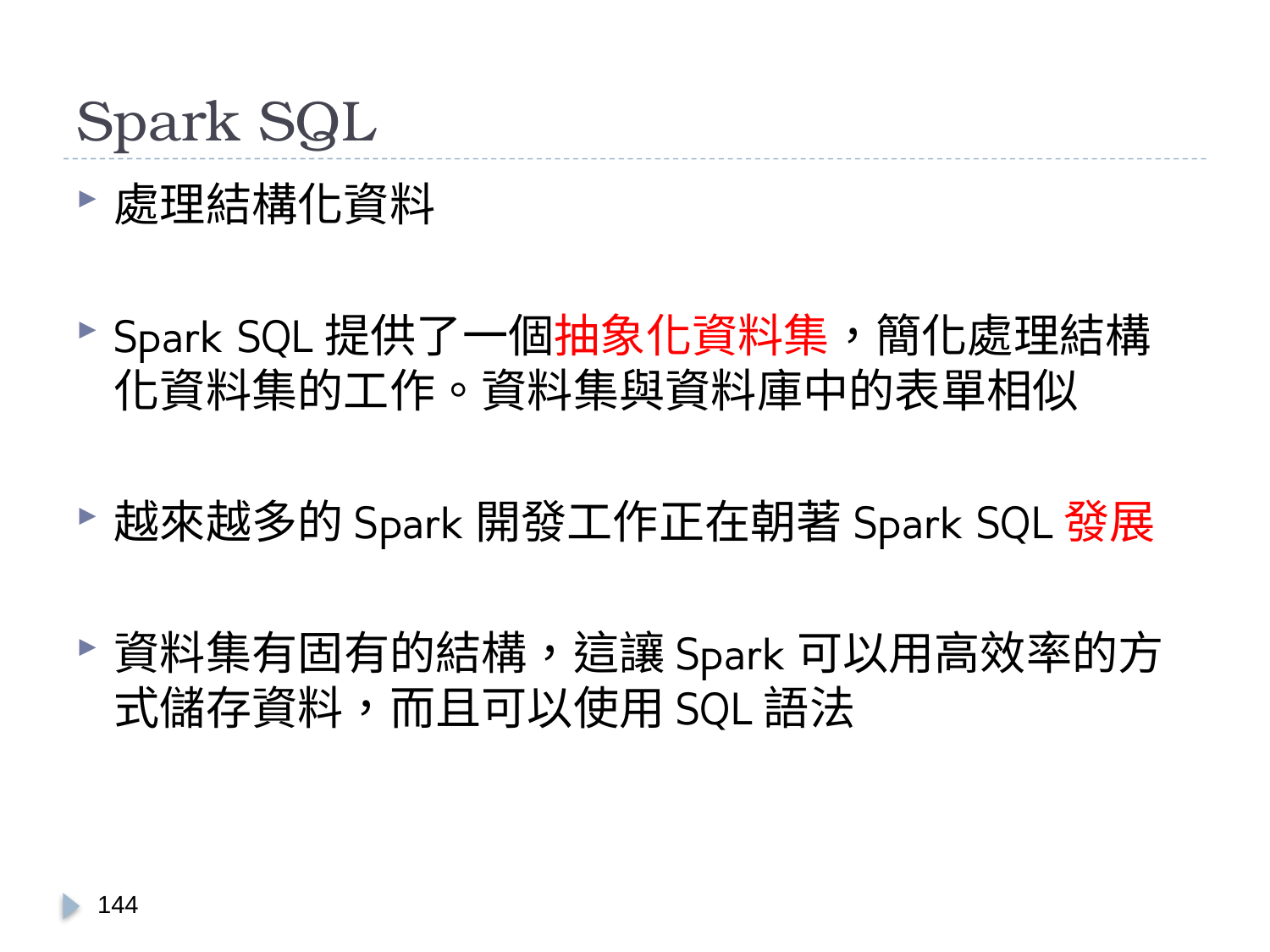

# Spark SQL
處理結構化資料

Spark SQL提供了一個抽象化資料集，簡化處理結構化資料集的工作。資料集與資料庫中的表單相似

越來越多的Spark開發工作正在朝著Spark SQL發展

資料集有固有的結構，這讓Spark可以用高效率的方式儲存資料，而且可以使用SQL語法
144